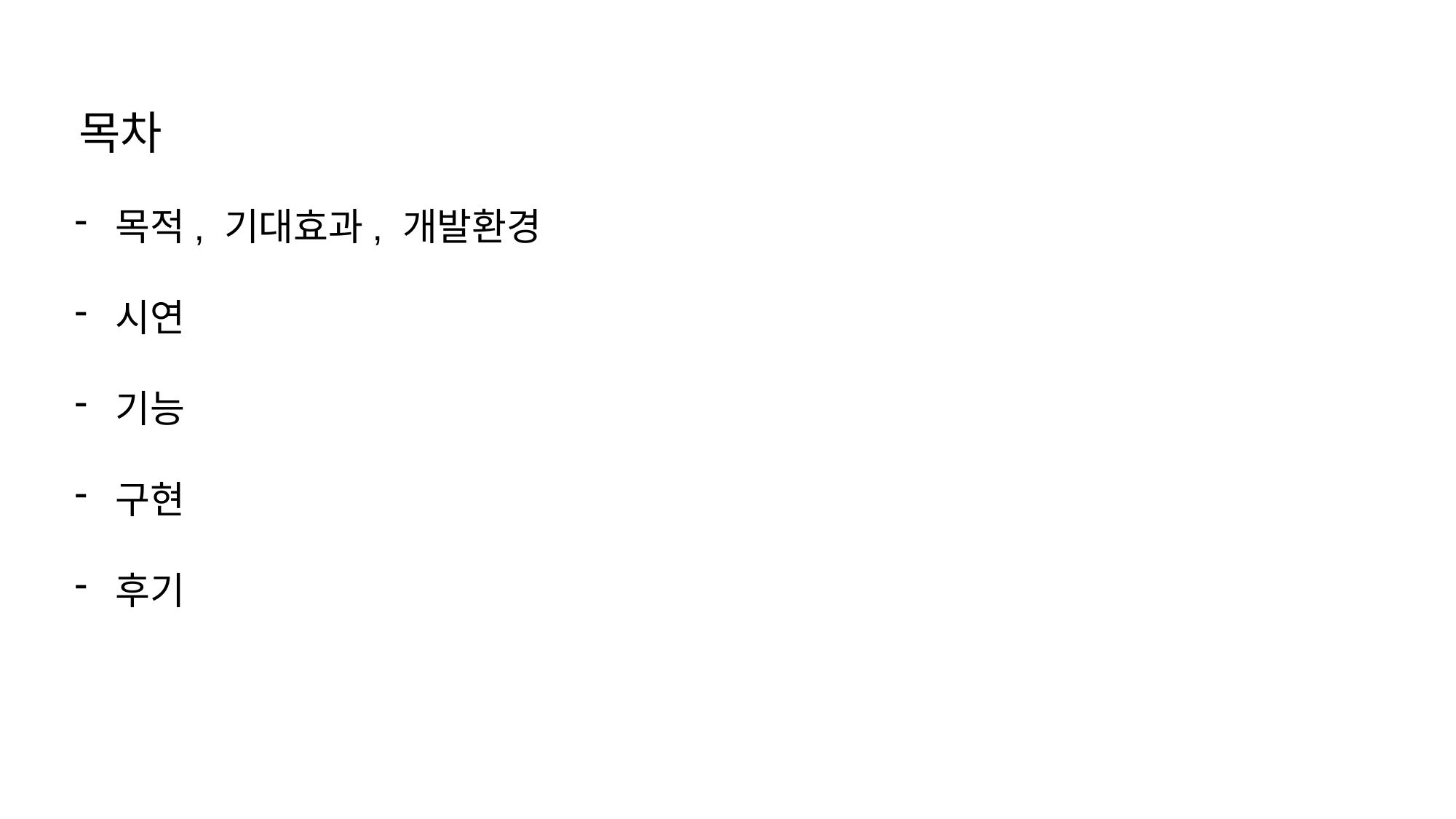

목차
목적, 기대효과, 개발환경

시연

기능

구현

후기